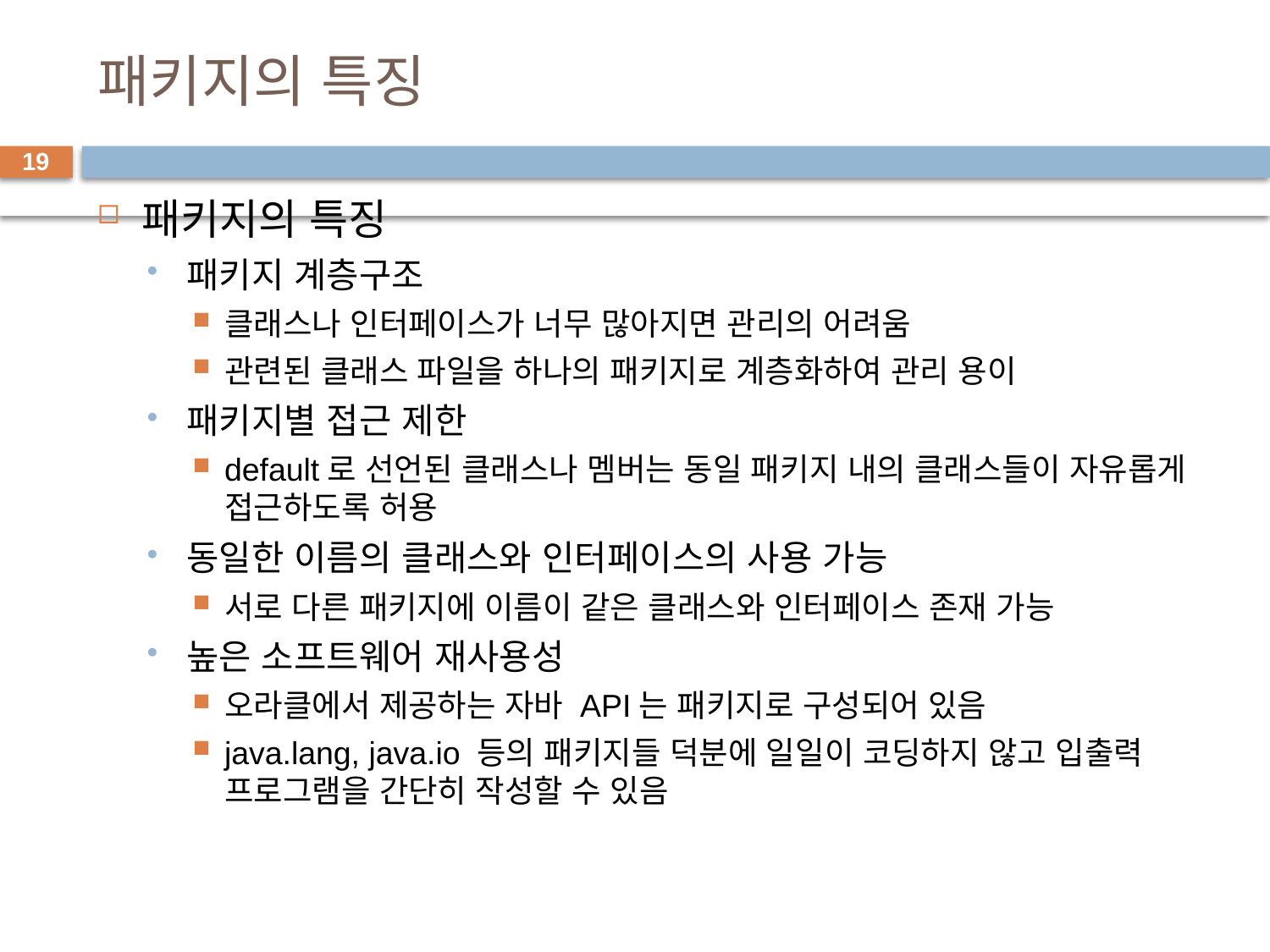

# 패키지의 특징
19
패키지의 특징
패키지 계층구조
클래스나 인터페이스가 너무 많아지면 관리의 어려움
관련된 클래스 파일을 하나의 패키지로 계층화하여 관리 용이
패키지별 접근 제한
default로 선언된 클래스나 멤버는 동일 패키지 내의 클래스들이 자유롭게 접근하도록 허용
동일한 이름의 클래스와 인터페이스의 사용 가능
서로 다른 패키지에 이름이 같은 클래스와 인터페이스 존재 가능
높은 소프트웨어 재사용성
오라클에서 제공하는 자바 API는 패키지로 구성되어 있음
java.lang, java.io 등의 패키지들 덕분에 일일이 코딩하지 않고 입출력 프로그램을 간단히 작성할 수 있음